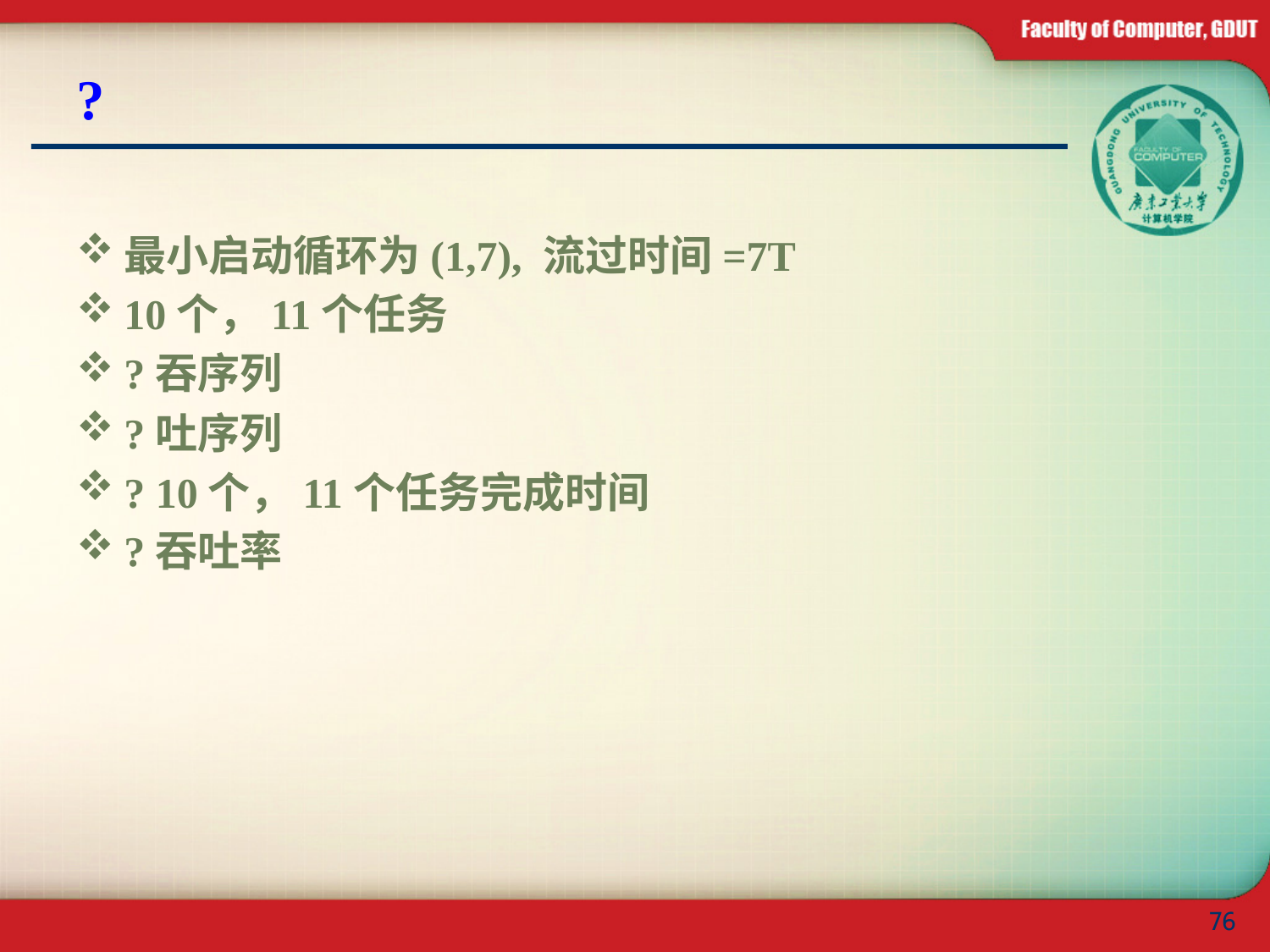

# ?
最小启动循环为(1,7), 流过时间=7T
10个，11个任务
?吞序列
?吐序列
? 10个，11个任务完成时间
?吞吐率
76